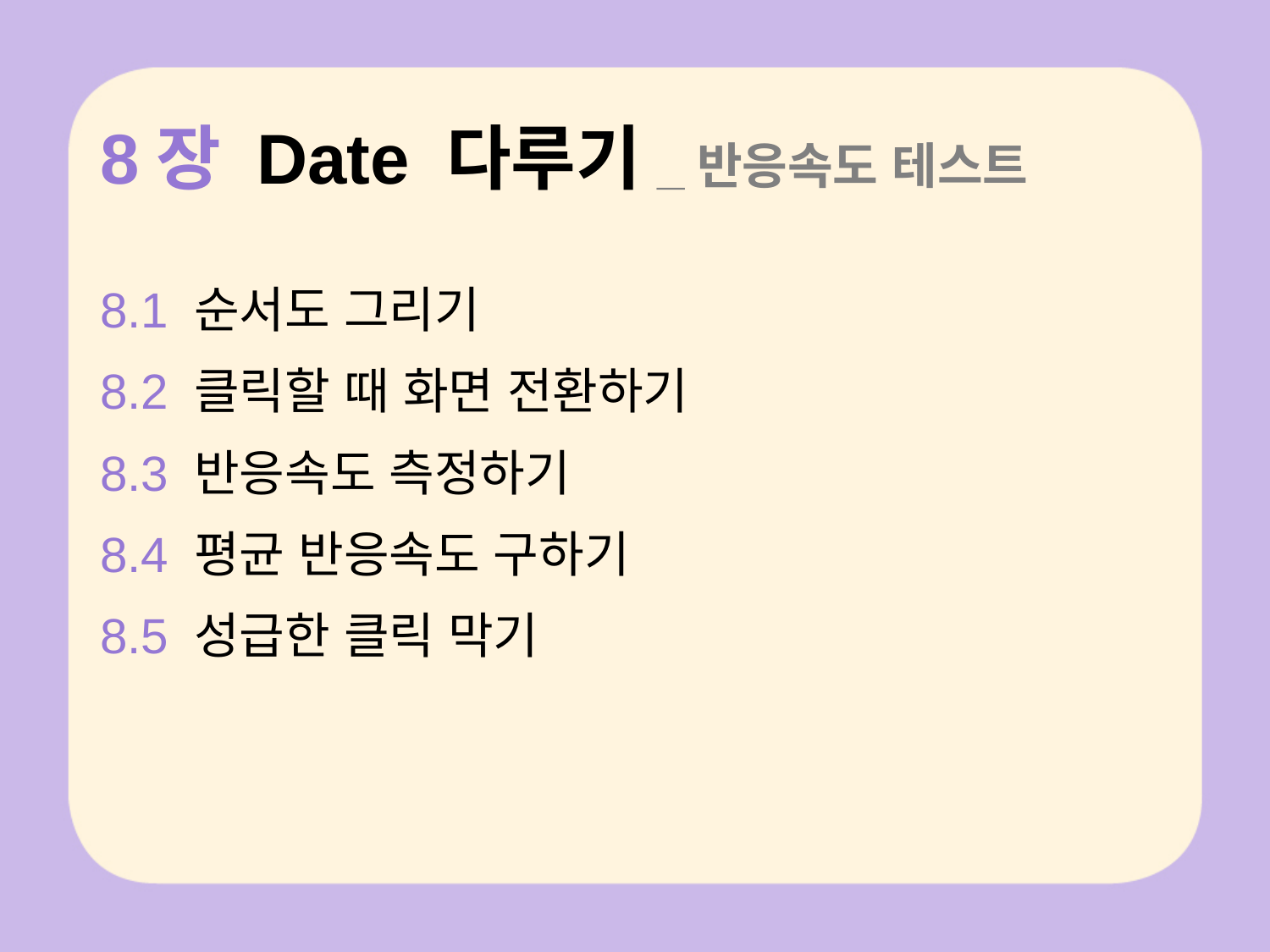

# 8장 Date 다루기_반응속도 테스트
8.1 순서도 그리기
8.2 클릭할 때 화면 전환하기
8.3 반응속도 측정하기
8.4 평균 반응속도 구하기
8.5 성급한 클릭 막기